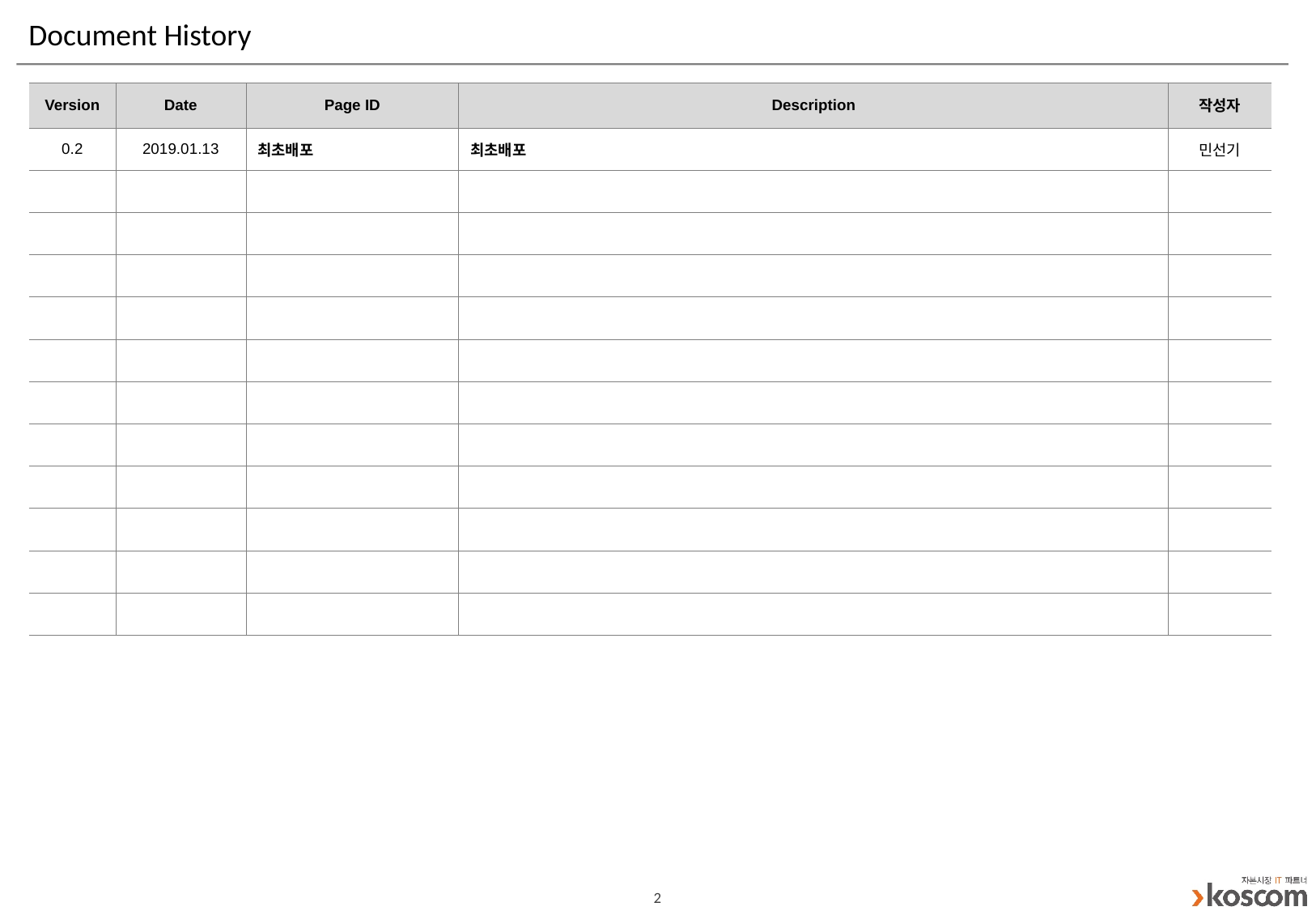

# Document History
| Version | Date | Page ID | Description | 작성자 |
| --- | --- | --- | --- | --- |
| 0.2 | 2019.01.13 | 최초배포 | 최초배포 | 민선기 |
|  |  |  |  |  |
|  |  |  |  |  |
|  |  |  |  |  |
|  |  |  |  |  |
|  |  |  |  |  |
|  |  |  |  |  |
|  |  |  |  |  |
|  |  |  |  |  |
|  |  |  |  |  |
|  |  |  |  |  |
|  |  |  |  |  |